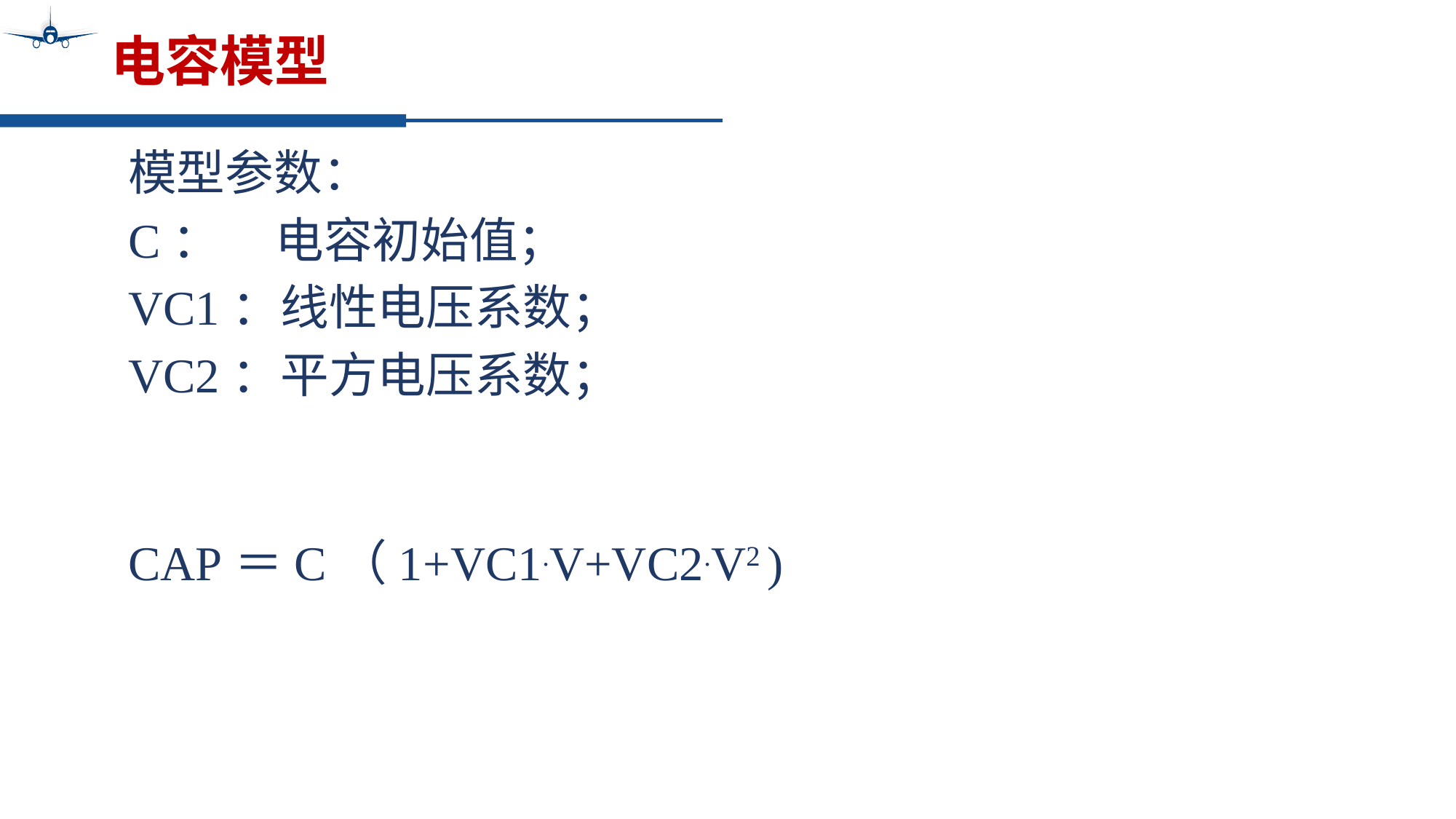

# 电容模型
模型参数：
C：     电容初始值；
VC1：线性电压系数；
VC2：平方电压系数；

CAP＝C（1+VC1.V+VC2.V2 )